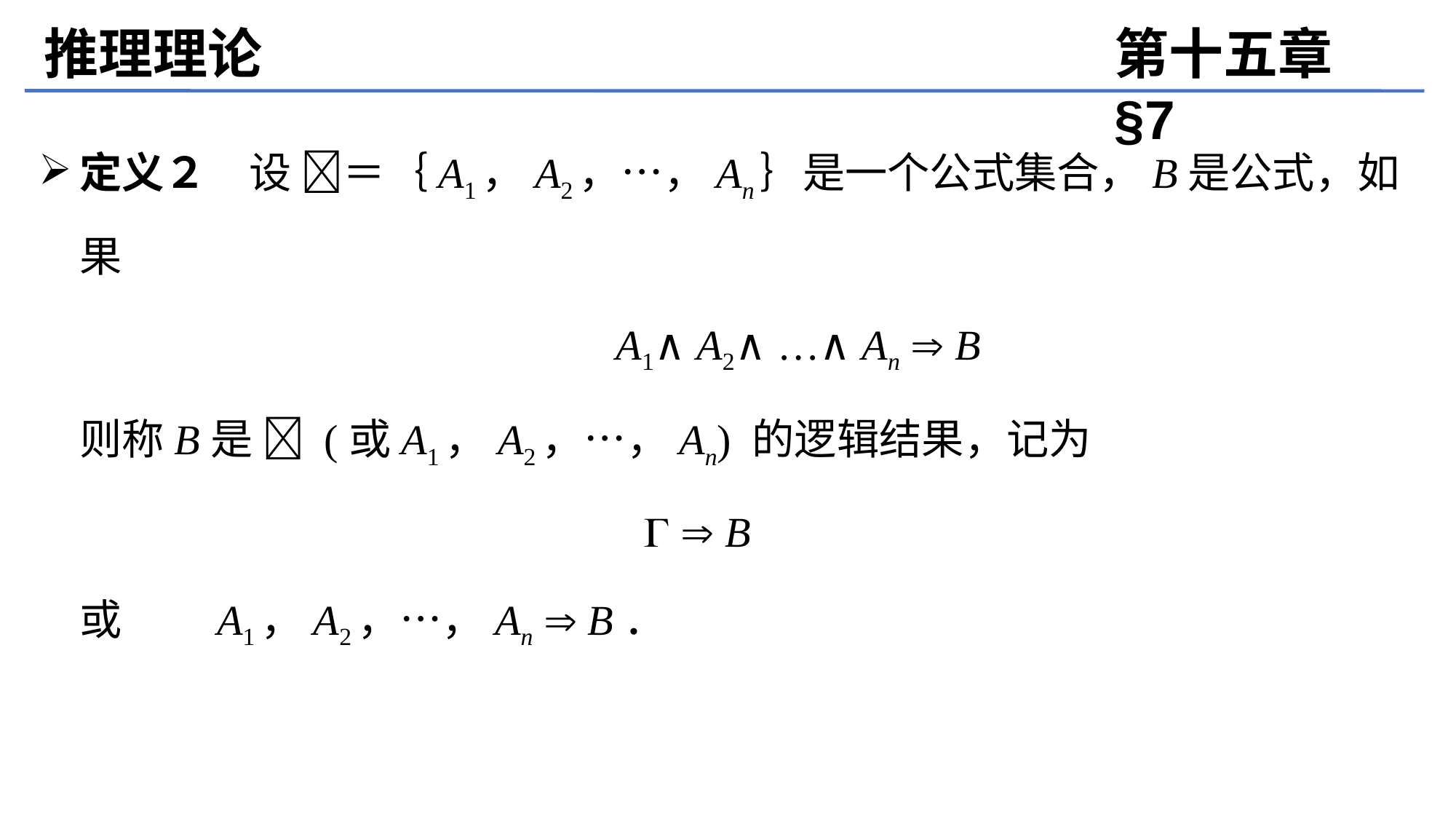

推理理论
第十五章 §7
定义２　设 Γ＝｛A1，A2，…，An｝是一个公式集合，B是公式，如果
		A1∧A2∧…∧An ⇒ B
	则称B是 Γ (或A1，A2，…，An) 的逻辑结果，记为
Γ ⇒ B
	或　　A1，A2，…，An ⇒ B．